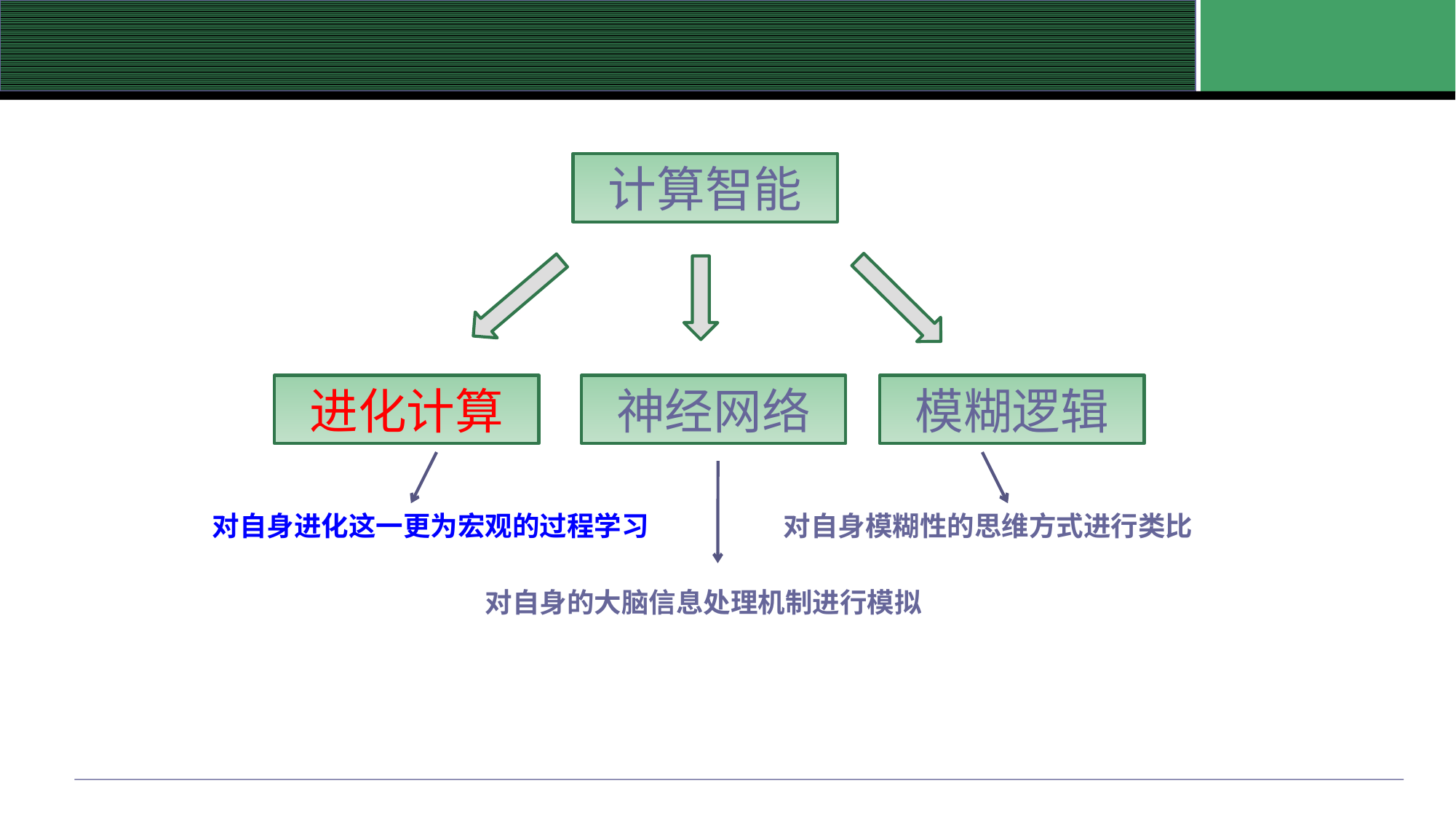

#
计算智能

进化计算
神经网络
模糊逻辑
对自身进化这一更为宏观的过程学习
对自身模糊性的思维方式进行类比
对自身的大脑信息处理机制进行模拟